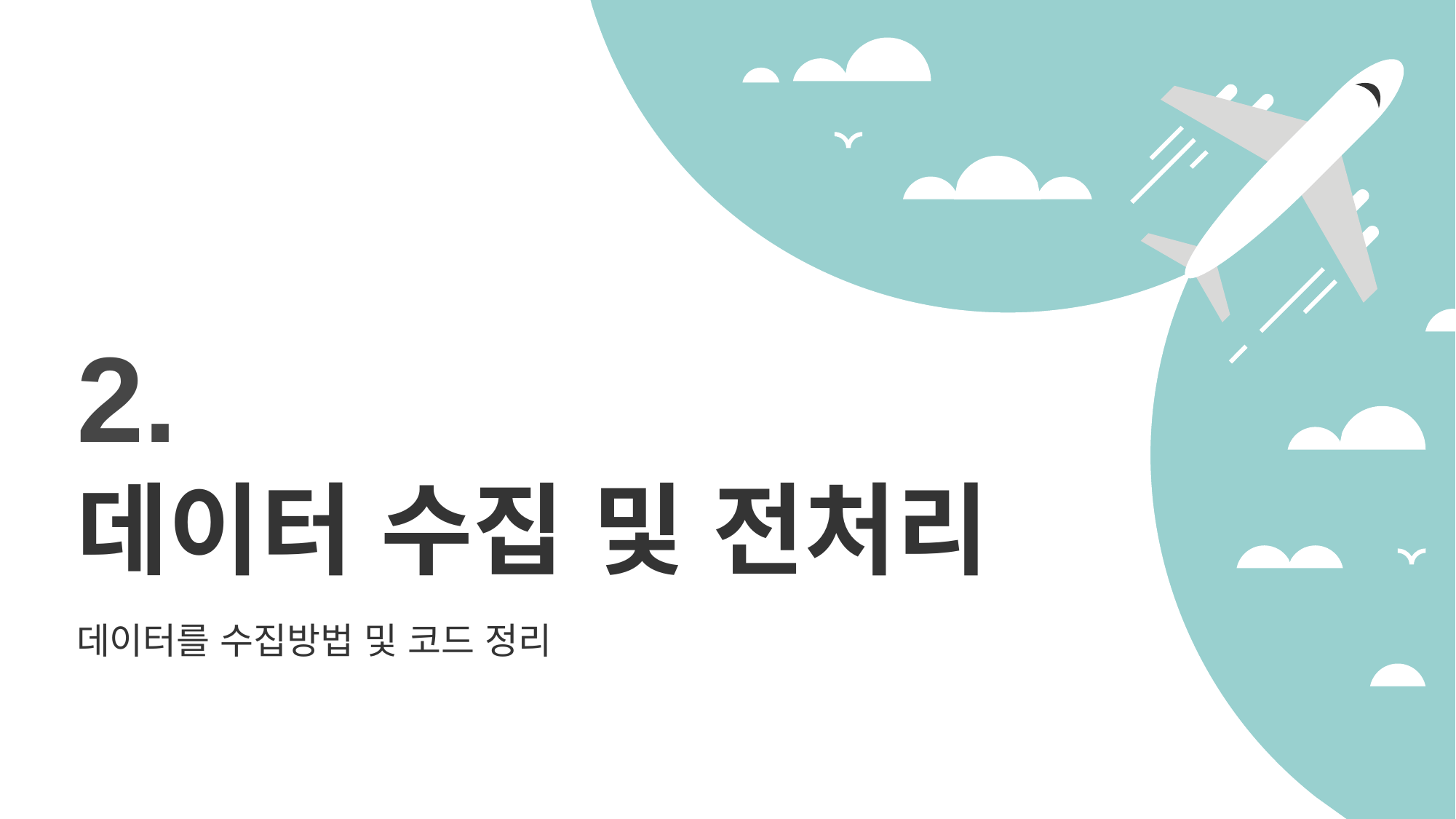

2.
데이터 수집 및 전처리
데이터를 수집방법 및 코드 정리